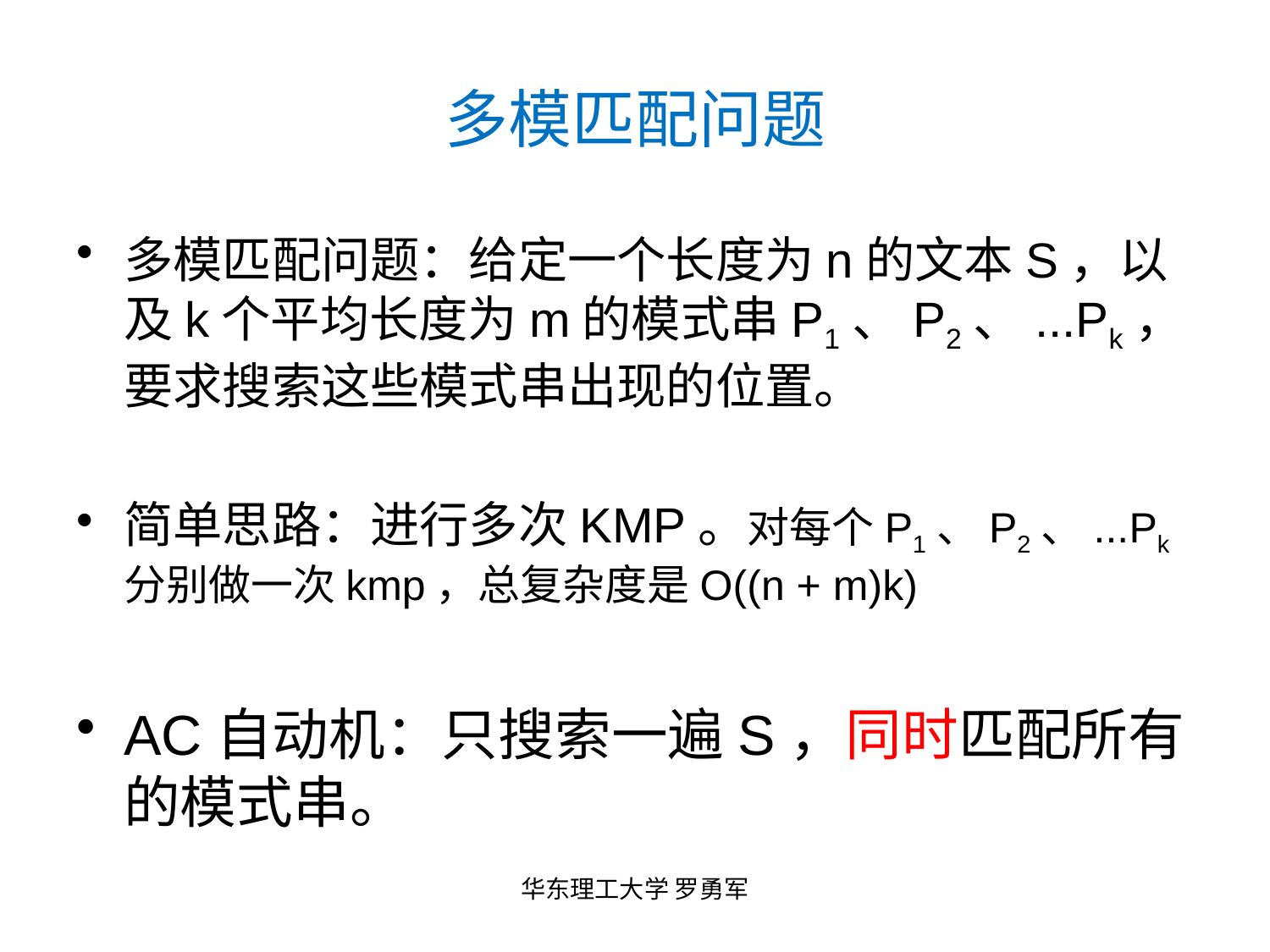

# 多模匹配问题
多模匹配问题：给定一个长度为n的文本S，以及k个平均长度为m的模式串P1、P2、...Pk，要求搜索这些模式串出现的位置。

简单思路：进行多次KMP。对每个P1、P2、...Pk分别做一次kmp，总复杂度是O((n + m)k)

AC自动机：只搜索一遍S，同时匹配所有的模式串。

华东理工大学 罗勇军